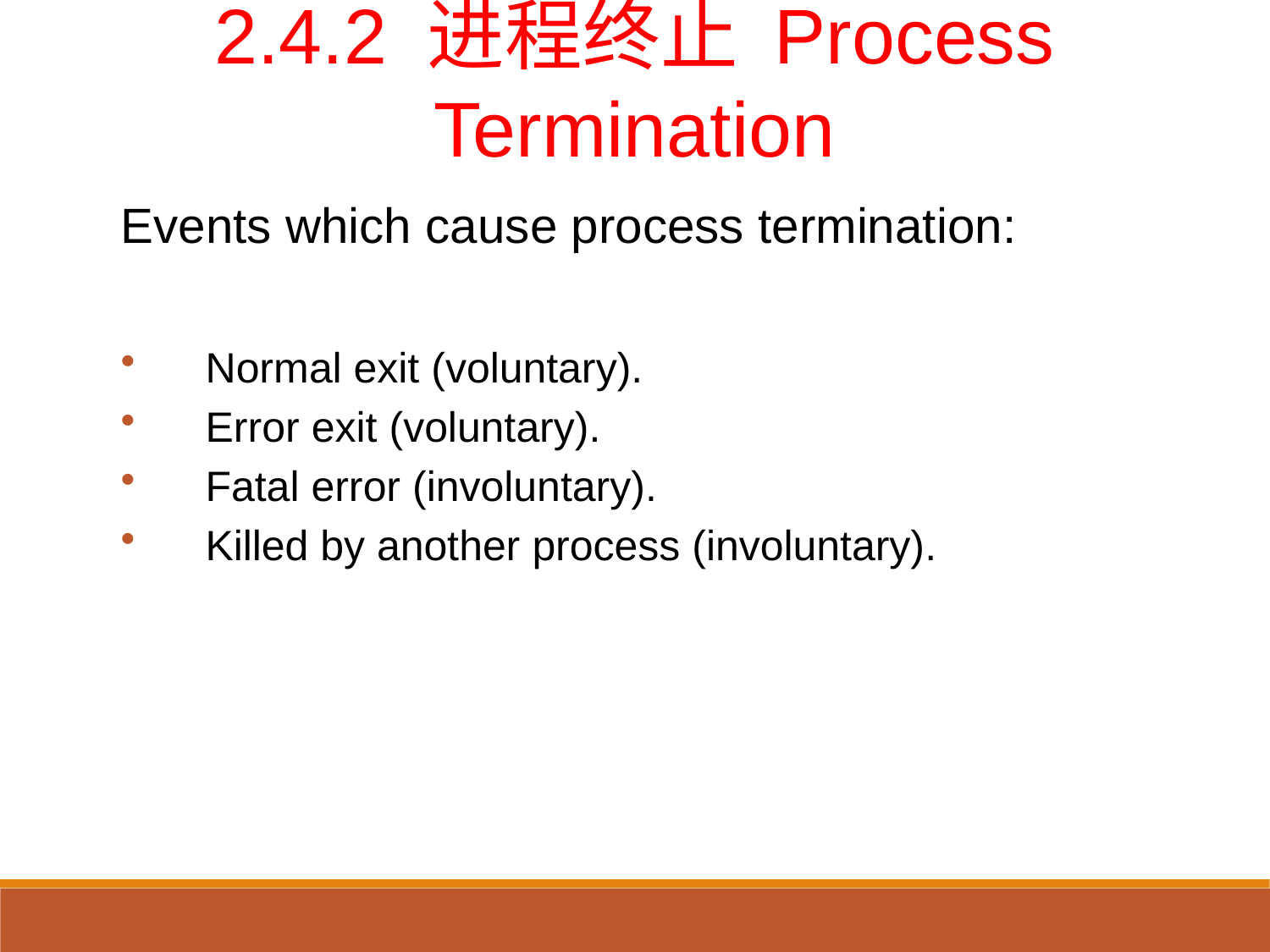

2.4.2 进程终止 Process Termination
Events which cause process termination:

Normal exit (voluntary).
Error exit (voluntary).
Fatal error (involuntary).
Killed by another process (involuntary).